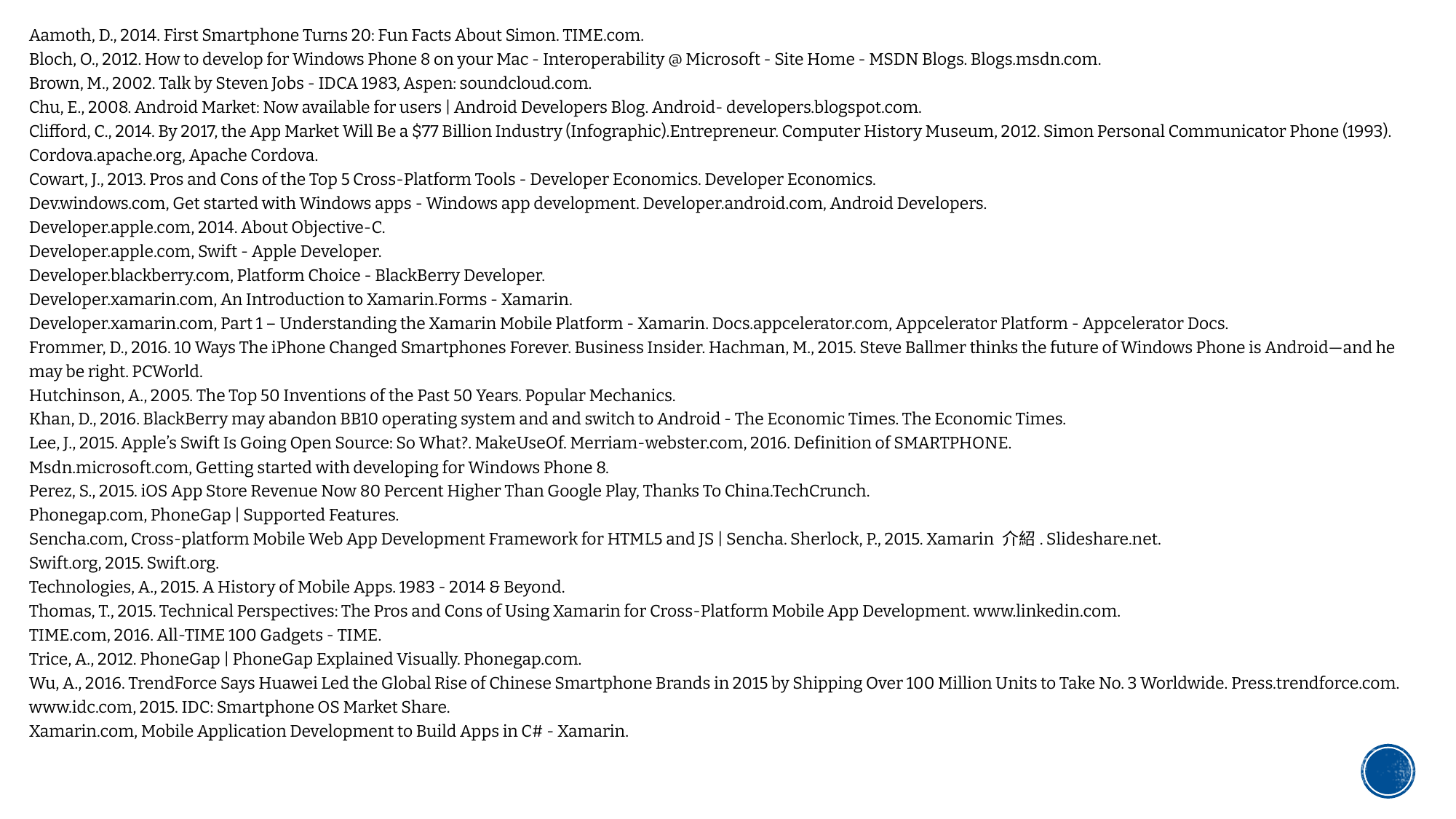

Aamoth, D., 2014. First Smartphone Turns 20: Fun Facts About Simon. TIME.com.
Bloch, O., 2012. How to develop for Windows Phone 8 on your Mac - Interoperability @ Microsoft - Site Home - MSDN Blogs. Blogs.msdn.com.
Brown, M., 2002. Talk by Steven Jobs - IDCA 1983, Aspen: soundcloud.com.
Chu, E., 2008. Android Market: Now available for users | Android Developers Blog. Android- developers.blogspot.com.
Clifford, C., 2014. By 2017, the App Market Will Be a $77 Billion Industry (Infographic).Entrepreneur. Computer History Museum, 2012. Simon Personal Communicator Phone (1993).
Cordova.apache.org, Apache Cordova.
Cowart, J., 2013. Pros and Cons of the Top 5 Cross-Platform Tools - Developer Economics. Developer Economics.
Dev.windows.com, Get started with Windows apps - Windows app development. Developer.android.com, Android Developers.
Developer.apple.com, 2014. About Objective-C.
Developer.apple.com, Swift - Apple Developer.
Developer.blackberry.com, Platform Choice - BlackBerry Developer.
Developer.xamarin.com, An Introduction to Xamarin.Forms - Xamarin.
Developer.xamarin.com, Part 1 – Understanding the Xamarin Mobile Platform - Xamarin. Docs.appcelerator.com, Appcelerator Platform - Appcelerator Docs.
Frommer, D., 2016. 10 Ways The iPhone Changed Smartphones Forever. Business Insider. Hachman, M., 2015. Steve Ballmer thinks the future of Windows Phone is Android—and he may be right. PCWorld.
Hutchinson, A., 2005. The Top 50 Inventions of the Past 50 Years. Popular Mechanics.
Khan, D., 2016. BlackBerry may abandon BB10 operating system and and switch to Android - The Economic Times. The Economic Times.
Lee, J., 2015. Apple’s Swift Is Going Open Source: So What?. MakeUseOf. Merriam-webster.com, 2016. Definition of SMARTPHONE.
Msdn.microsoft.com, Getting started with developing for Windows Phone 8.
Perez, S., 2015. iOS App Store Revenue Now 80 Percent Higher Than Google Play, Thanks To China.TechCrunch.
Phonegap.com, PhoneGap | Supported Features.
Sencha.com, Cross-platform Mobile Web App Development Framework for HTML5 and JS | Sencha. Sherlock, P., 2015. Xamarin 介紹. Slideshare.net.
Swift.org, 2015. Swift.org.
Technologies, A., 2015. A History of Mobile Apps. 1983 - 2014 & Beyond.
Thomas, T., 2015. Technical Perspectives: The Pros and Cons of Using Xamarin for Cross-Platform Mobile App Development. www.linkedin.com.
TIME.com, 2016. All-TIME 100 Gadgets - TIME.
Trice, A., 2012. PhoneGap | PhoneGap Explained Visually. Phonegap.com.
Wu, A., 2016. TrendForce Says Huawei Led the Global Rise of Chinese Smartphone Brands in 2015 by Shipping Over 100 Million Units to Take No. 3 Worldwide. Press.trendforce.com. www.idc.com, 2015. IDC: Smartphone OS Market Share.
Xamarin.com, Mobile Application Development to Build Apps in C# - Xamarin.